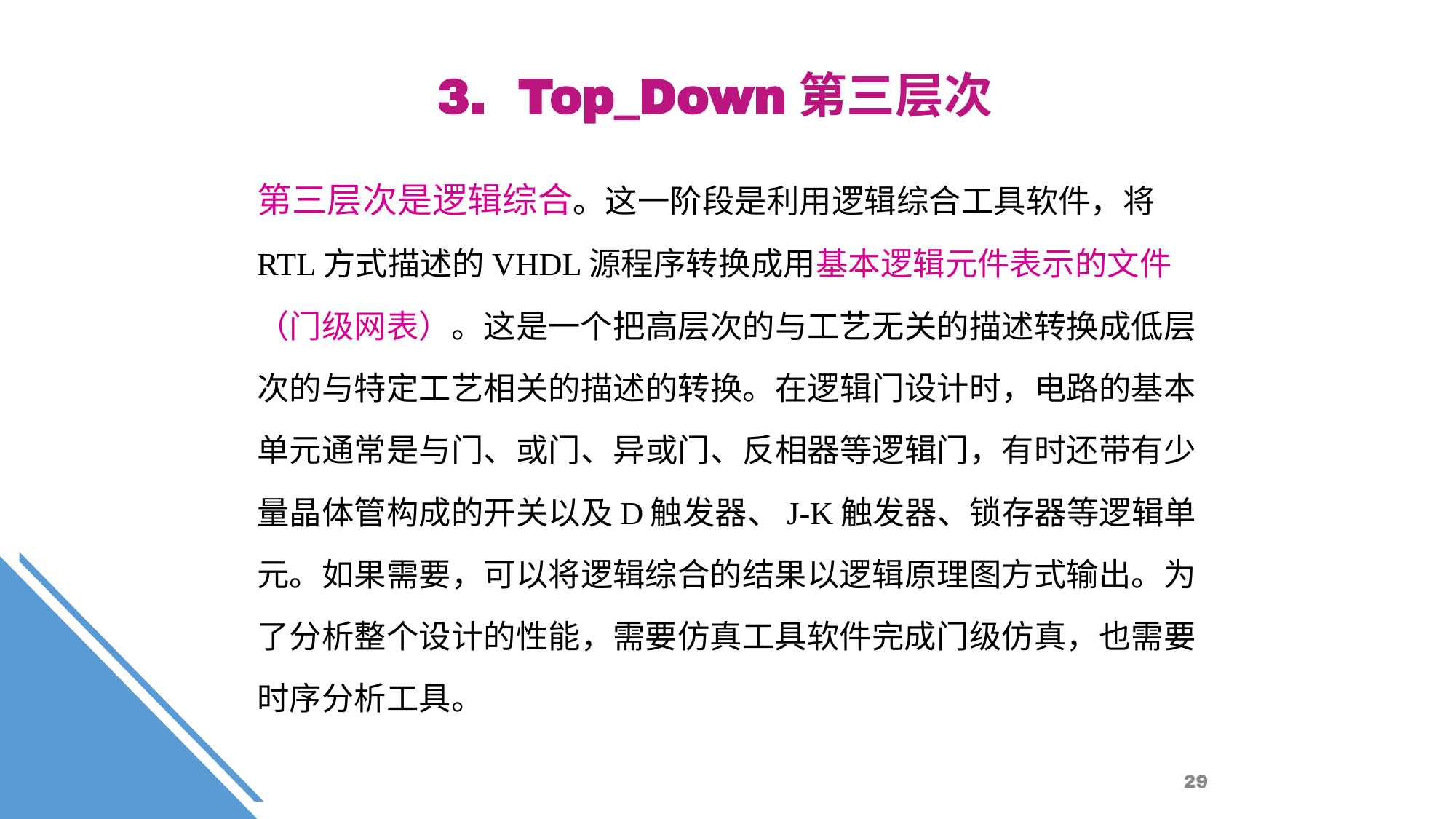

3.  Top_Down第三层次
第三层次是逻辑综合。这一阶段是利用逻辑综合工具软件，将RTL方式描述的VHDL源程序转换成用基本逻辑元件表示的文件（门级网表）。这是一个把高层次的与工艺无关的描述转换成低层次的与特定工艺相关的描述的转换。在逻辑门设计时，电路的基本单元通常是与门、或门、异或门、反相器等逻辑门，有时还带有少量晶体管构成的开关以及D触发器、J-K触发器、锁存器等逻辑单元。如果需要，可以将逻辑综合的结果以逻辑原理图方式输出。为了分析整个设计的性能，需要仿真工具软件完成门级仿真，也需要时序分析工具。
29